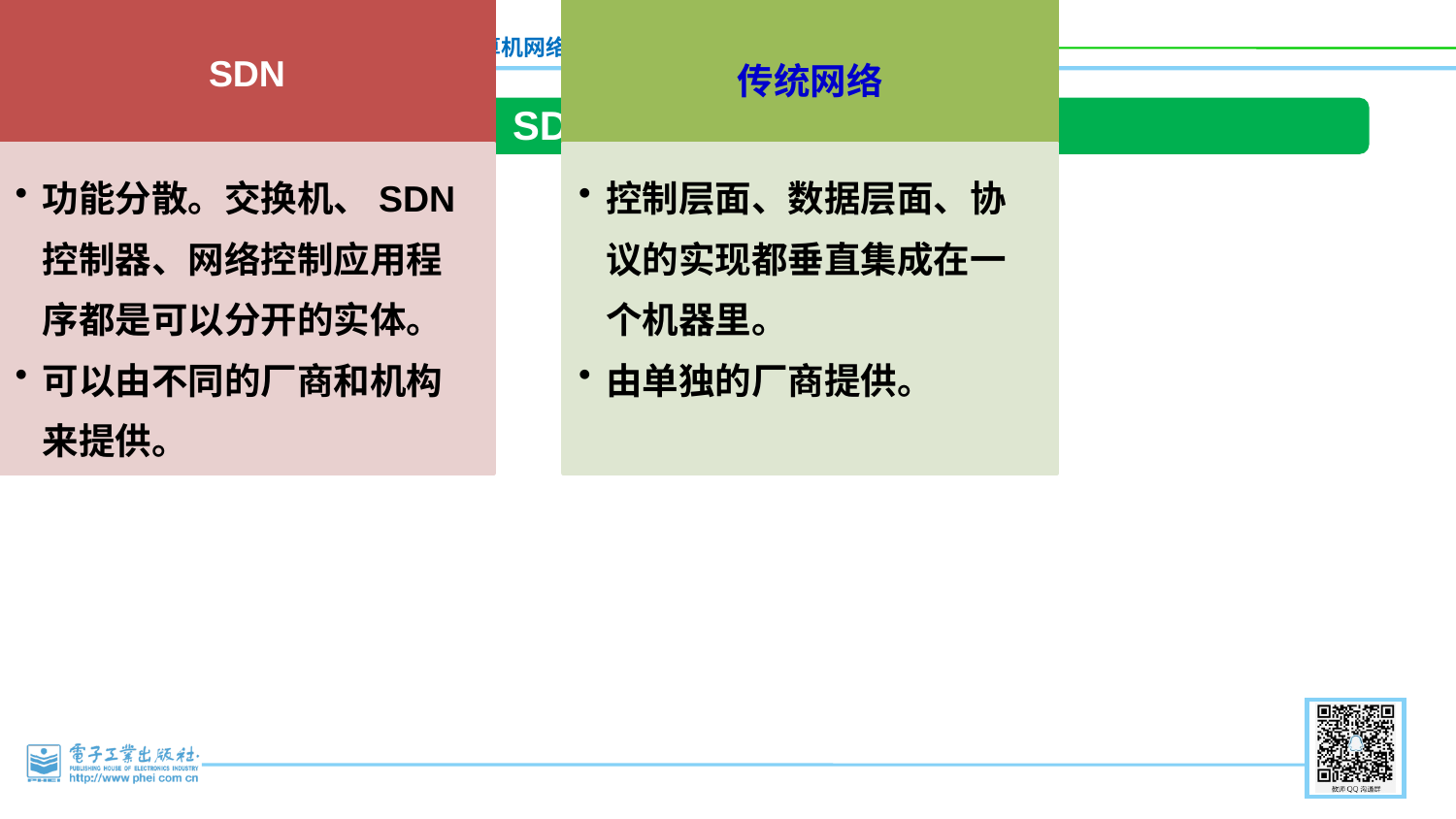

SDN 与传统网络的差别

SDN
功能分散。交换机、SDN 控制器、网络控制应用程序都是可以分开的实体。
可以由不同的厂商和机构来提供。
传统网络
控制层面、数据层面、协议的实现都垂直集成在一个机器里。
由单独的厂商提供。